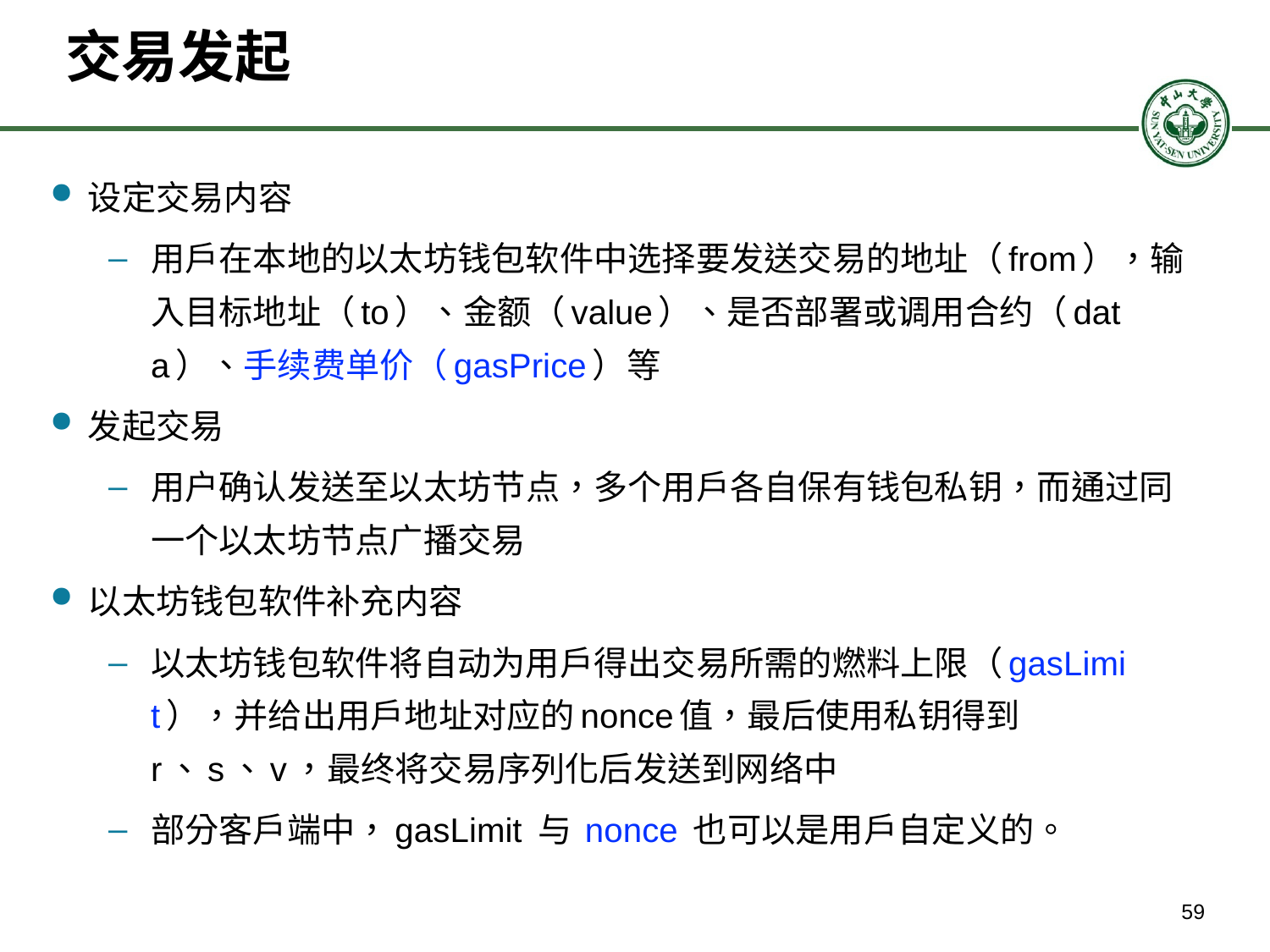

# 交易发起
设定交易内容
用户在本地的以太坊钱包软件中选择要发送交易的地址（from），输入目标地址（to）、金额（value）、是否部署或调用合约（data）、手续费单价（gasPrice）等
发起交易
用户确认发送至以太坊节点，多个用户各自保有钱包私钥，而通过同一个以太坊节点广播交易
以太坊钱包软件补充内容
以太坊钱包软件将自动为用户得出交易所需的燃料上限（gasLimit），并给出用户地址对应的nonce值，最后使用私钥得到r、s、v，最终将交易序列化后发送到网络中
部分客户端中，gasLimit 与 nonce 也可以是用户自定义的。